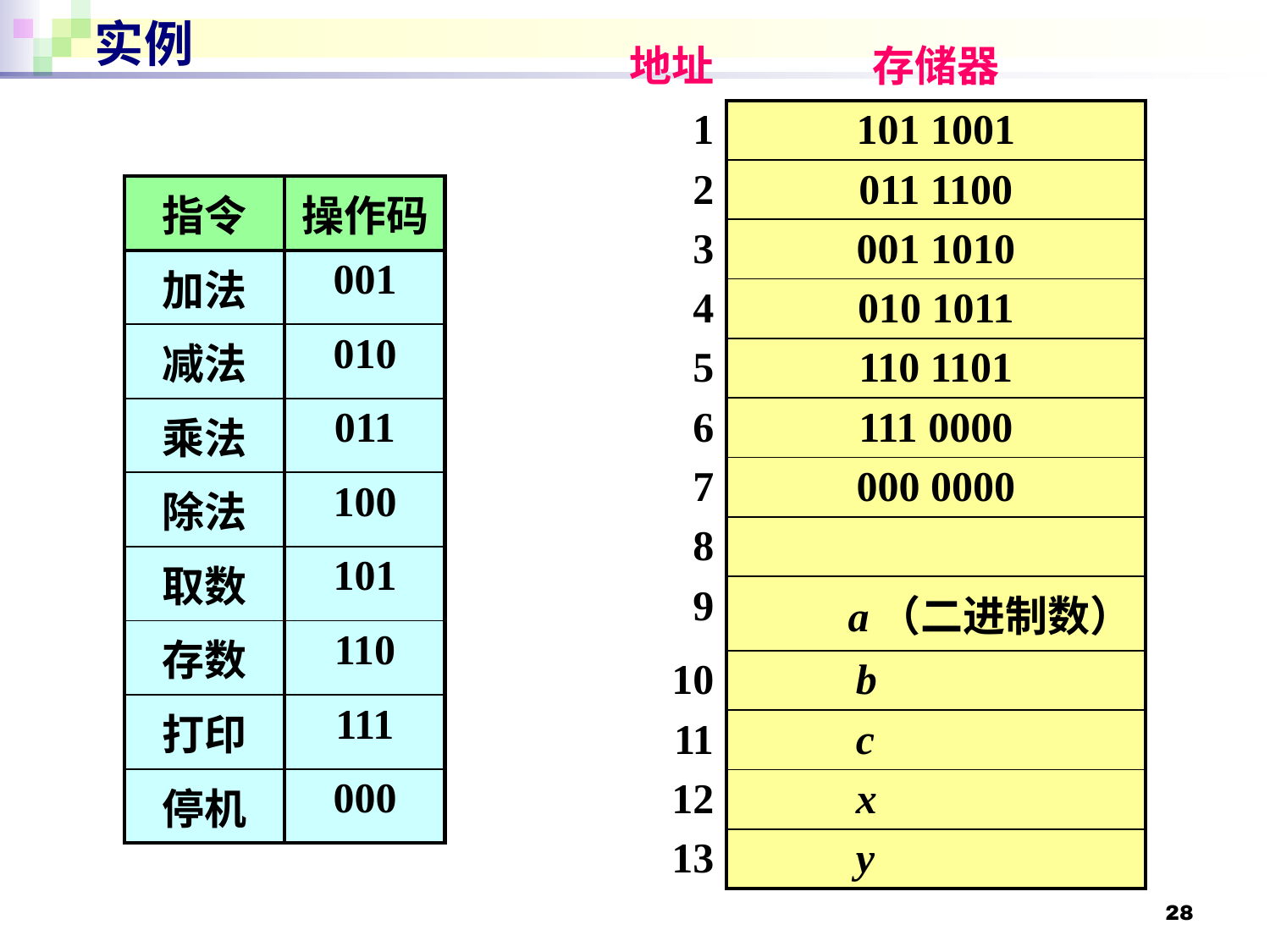

# 实例
| 地址 | 存储器 |
| --- | --- |
| 1 | 101 1001 |
| 2 | 011 1100 |
| 3 | 001 1010 |
| 4 | 010 1011 |
| 5 | 110 1101 |
| 6 | 111 0000 |
| 7 | 000 0000 |
| 8 |  |
| 9 | a（二进制数） |
| 10 | b |
| 11 | c |
| 12 | x |
| 13 | y |
| 指令 | 操作码 |
| --- | --- |
| 加法 | 001 |
| 减法 | 010 |
| 乘法 | 011 |
| 除法 | 100 |
| 取数 | 101 |
| 存数 | 110 |
| 打印 | 111 |
| 停机 | 000 |
28